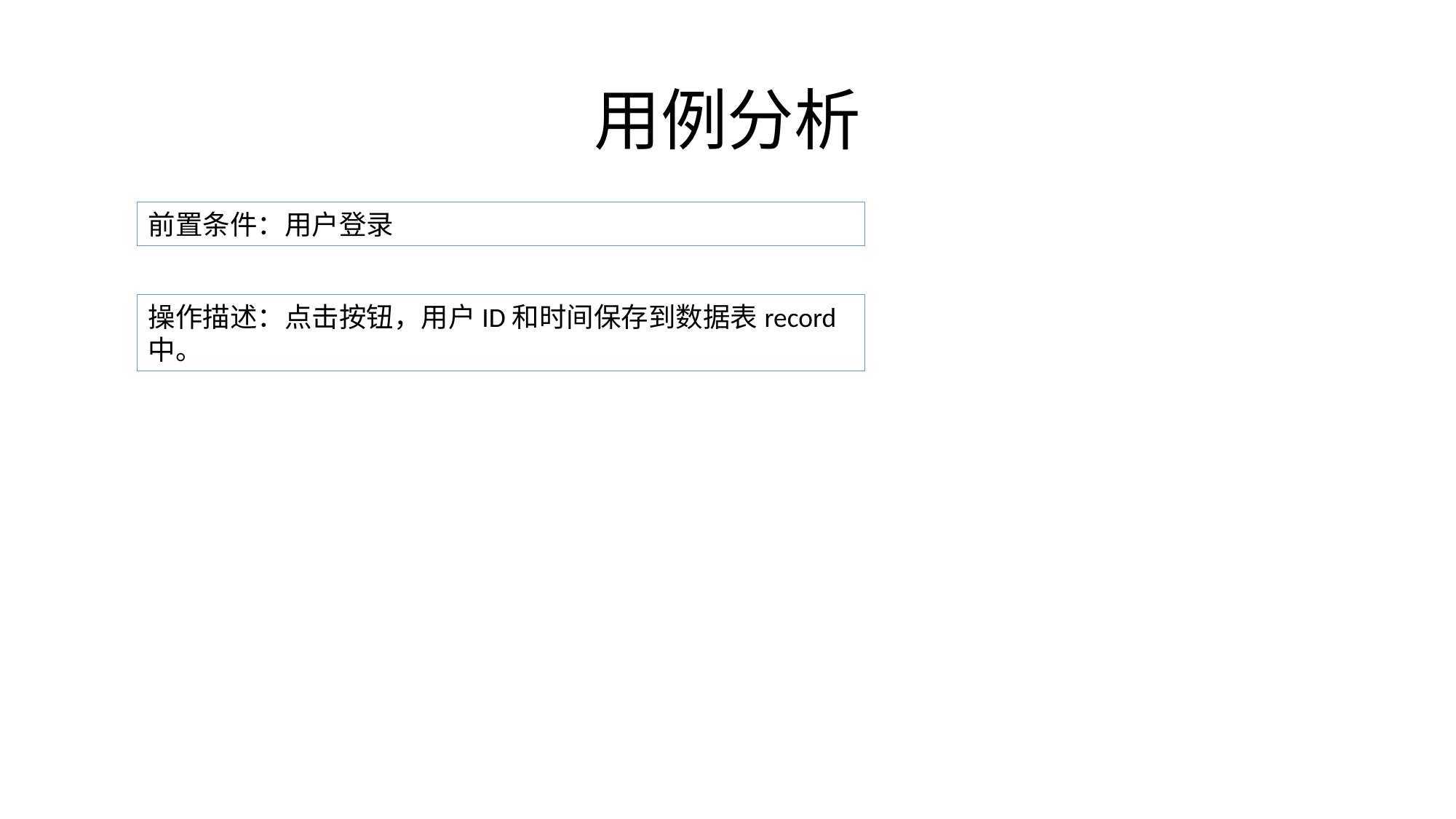

# 用例分析
前置条件：用户登录
操作描述：点击按钮，用户ID和时间保存到数据表record中。